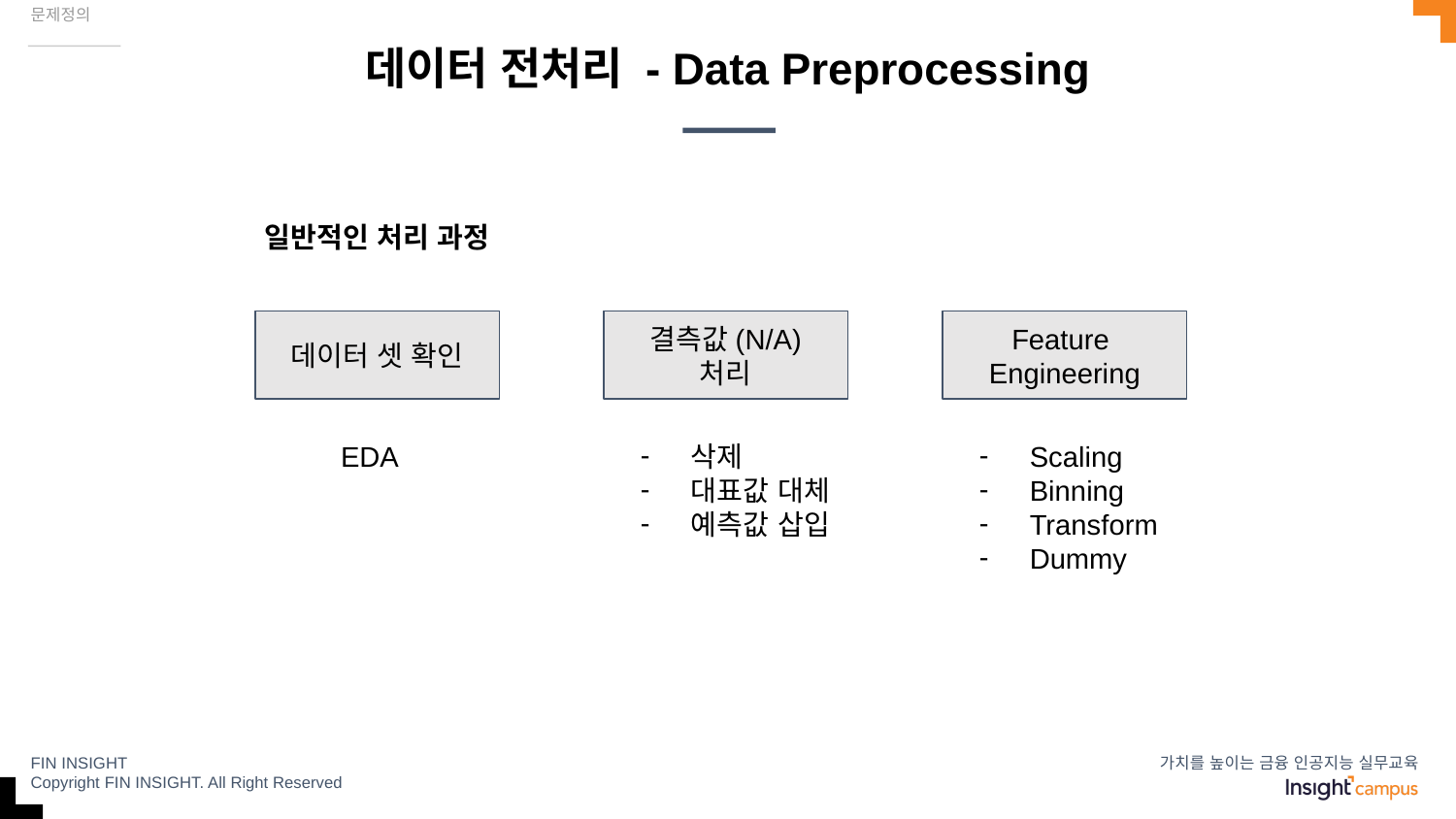

문제정의
# 데이터 전처리 - Data Preprocessing
일반적인 처리 과정
데이터 셋 확인
Feature
Engineering
결측값(N/A) 처리
EDA
삭제
대표값 대체
예측값 삽입
Scaling
Binning
Transform
Dummy